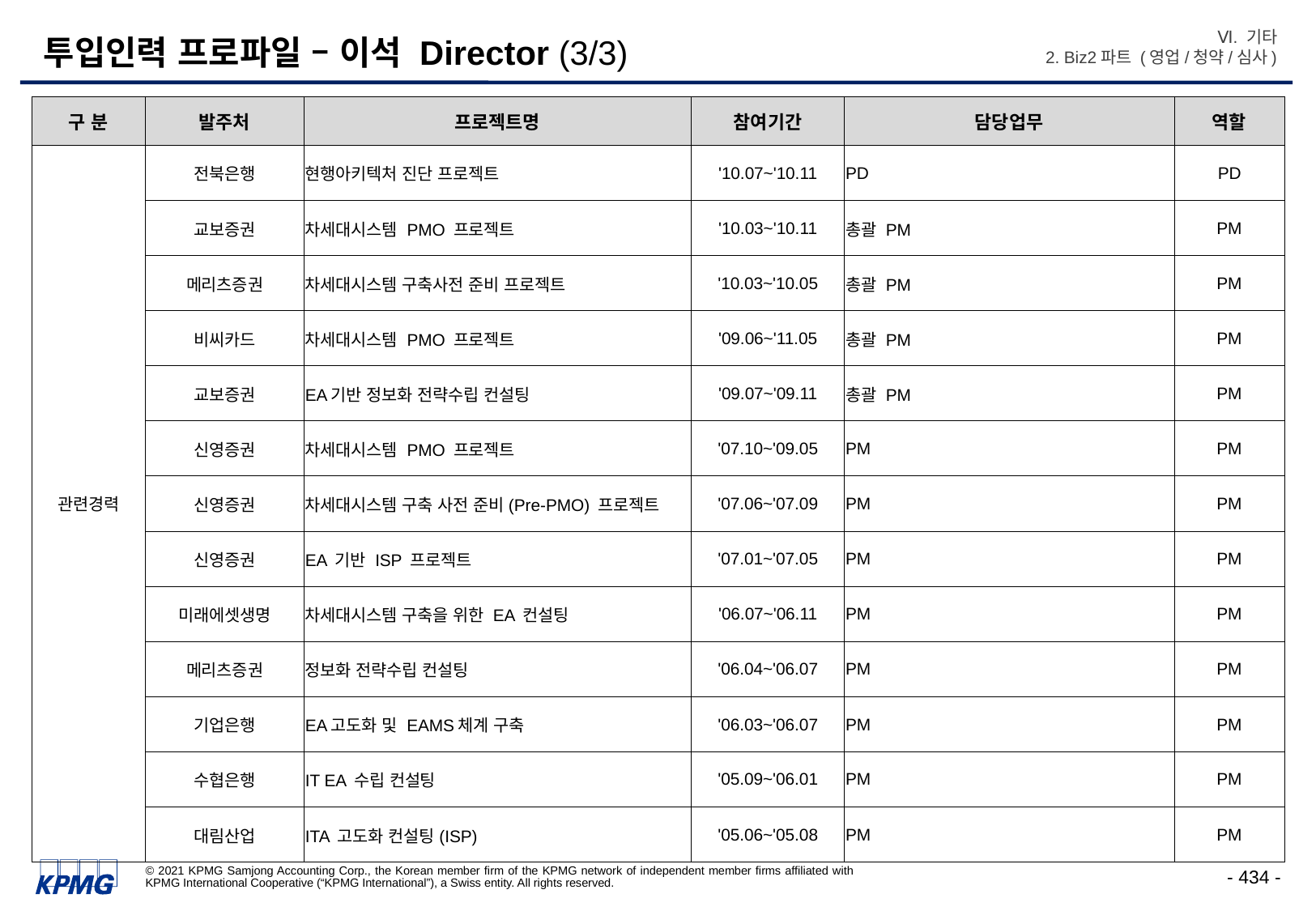

Ⅵ. 기타
2. Biz2파트 (영업/청약/심사)
# 투입인력 프로파일 – 이석 Director (3/3)
| 구 분 | 발주처 | 프로젝트명 | 참여기간 | 담당업무 | 역할 |
| --- | --- | --- | --- | --- | --- |
| 관련경력 | 전북은행 | 현행아키텍처 진단 프로젝트 | '10.07~'10.11 | PD | PD |
|  | 교보증권 | 차세대시스템 PMO 프로젝트 | '10.03~'10.11 | 총괄 PM | PM |
|  | 메리츠증권 | 차세대시스템 구축사전 준비 프로젝트 | '10.03~'10.05 | 총괄 PM | PM |
|  | 비씨카드 | 차세대시스템 PMO 프로젝트 | '09.06~'11.05 | 총괄 PM | PM |
|  | 교보증권 | EA기반 정보화 전략수립 컨설팅 | '09.07~'09.11 | 총괄 PM | PM |
|  | 신영증권 | 차세대시스템 PMO 프로젝트 | '07.10~'09.05 | PM | PM |
|  | 신영증권 | 차세대시스템 구축 사전 준비(Pre-PMO) 프로젝트 | '07.06~'07.09 | PM | PM |
|  | 신영증권 | EA 기반 ISP 프로젝트 | '07.01~'07.05 | PM | PM |
|  | 미래에셋생명 | 차세대시스템 구축을 위한 EA 컨설팅 | '06.07~'06.11 | PM | PM |
|  | 메리츠증권 | 정보화 전략수립 컨설팅 | '06.04~'06.07 | PM | PM |
|  | 기업은행 | EA고도화 및 EAMS체계 구축 | '06.03~'06.07 | PM | PM |
|  | 수협은행 | IT EA 수립 컨설팅 | '05.09~'06.01 | PM | PM |
|  | 대림산업 | ITA 고도화 컨설팅(ISP) | '05.06~'05.08 | PM | PM |